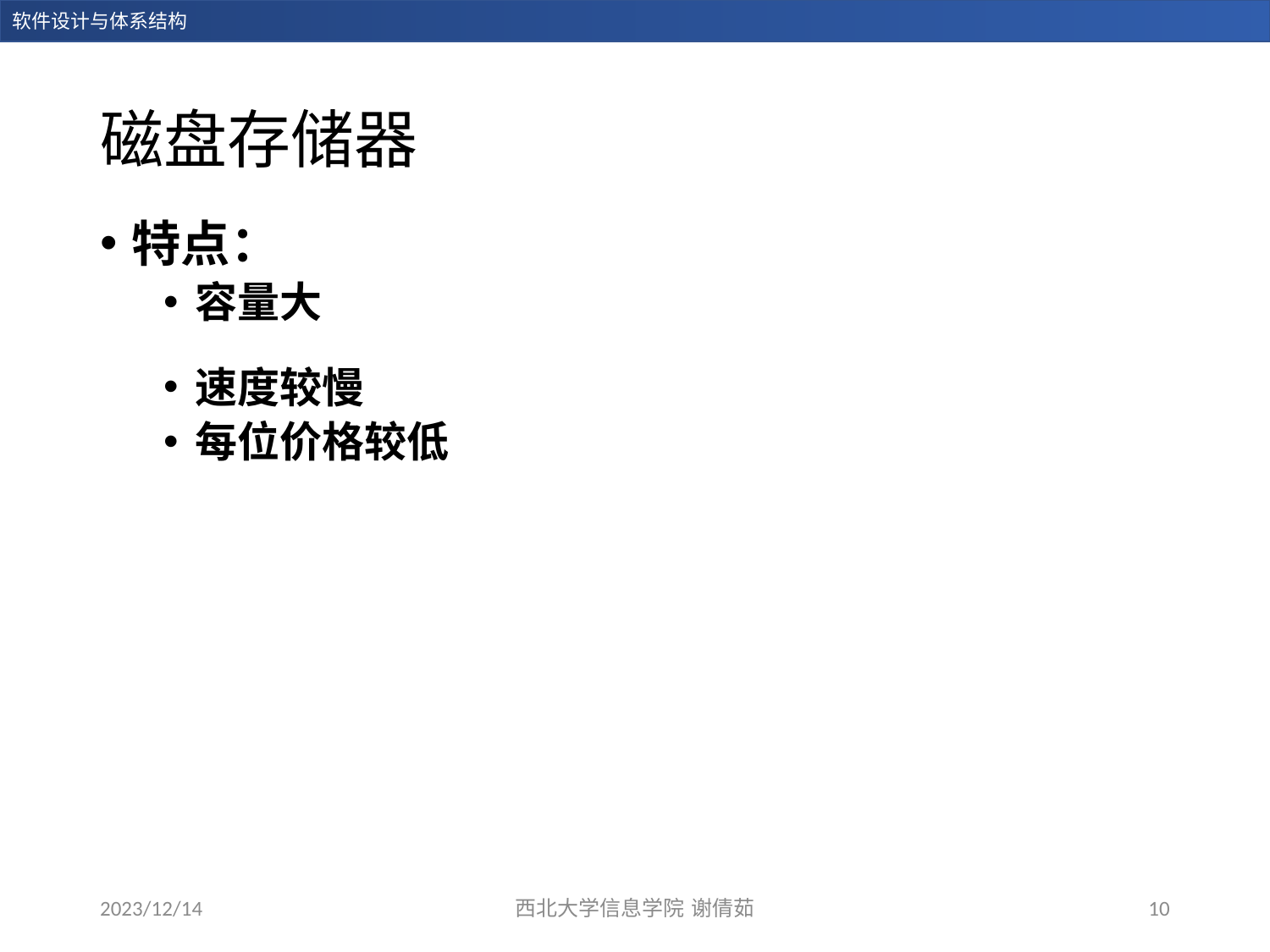

# 磁盘存储器
特点：
容量大
速度较慢
每位价格较低
2023/12/14
西北大学信息学院 谢倩茹
10